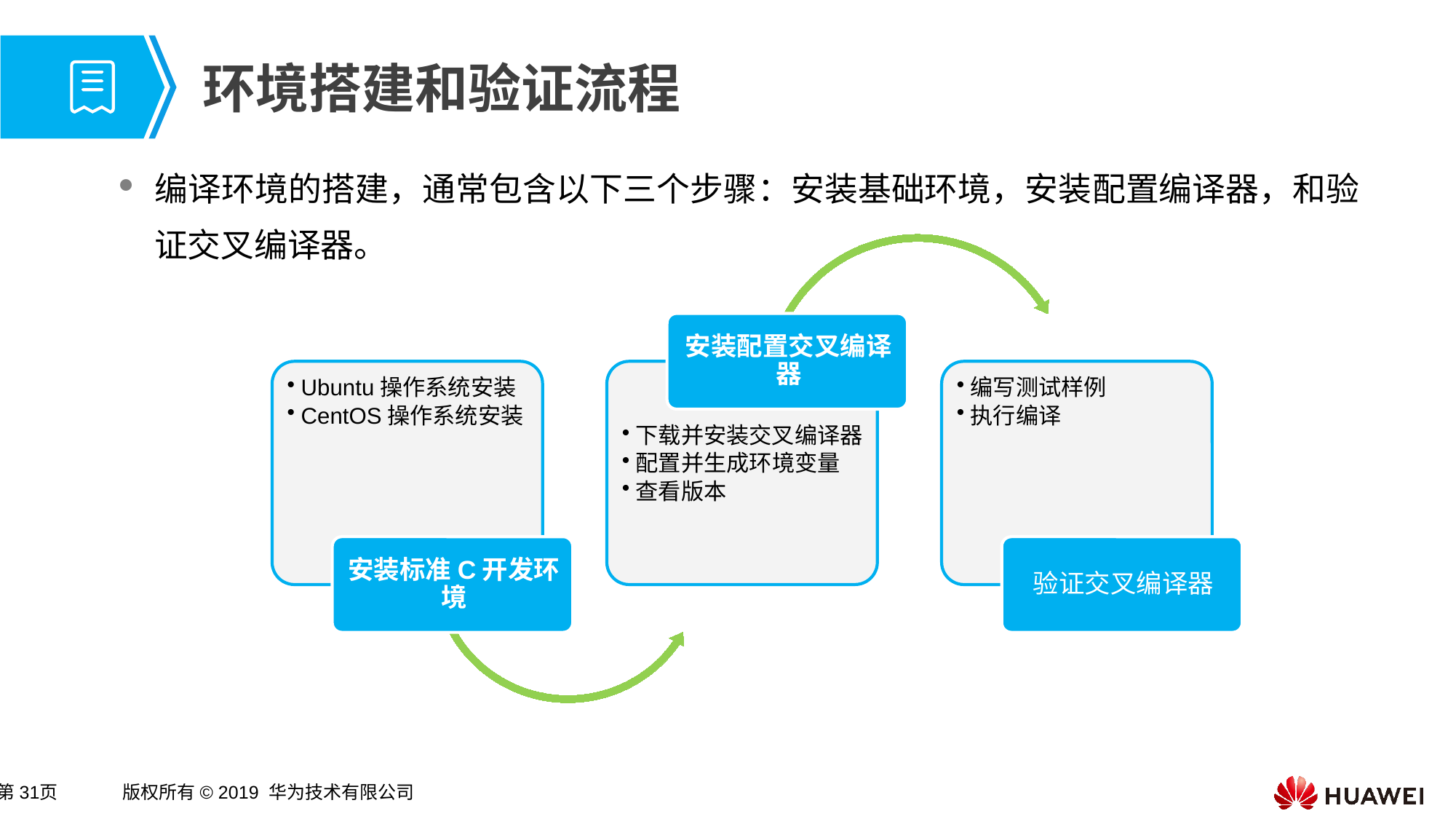

# 环境搭建和验证流程
编译环境的搭建，通常包含以下三个步骤：安装基础环境，安装配置编译器，和验证交叉编译器。
Ubuntu操作系统安装
CentOS操作系统安装
安装标准C开发环境
下载并安装交叉编译器
配置并生成环境变量
查看版本
安装配置交叉编译器
编写测试样例
执行编译
验证交叉编译器